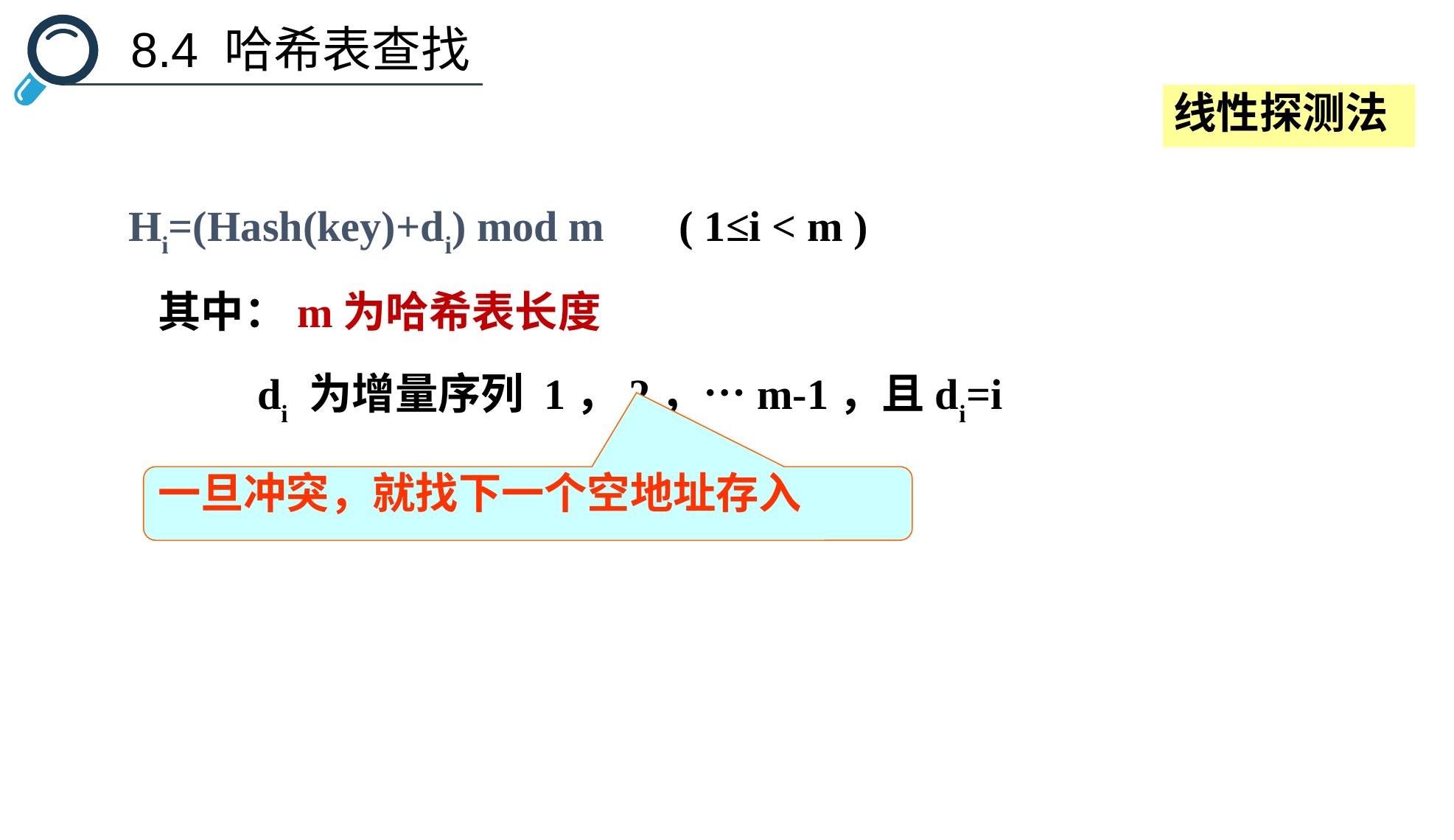

8.4 哈希表查找
线性探测法
Hi=(Hash(key)+di) mod m       ( 1≤i < m )
  其中：m为哈希表长度
     di 为增量序列 1，2，…m-1，且di=i
一旦冲突，就找下一个空地址存入